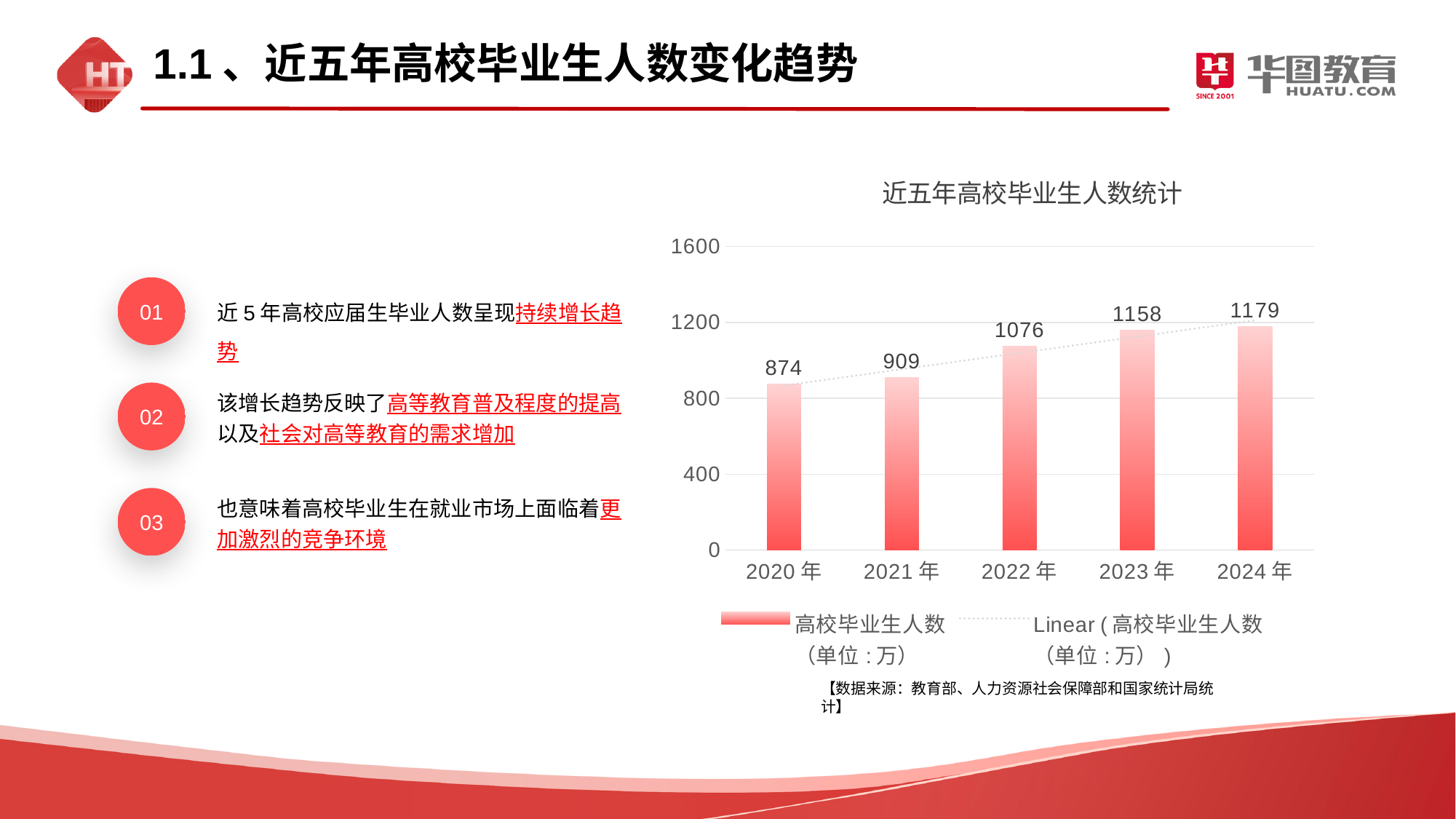

1.1、近五年高校毕业生人数变化趋势

### Chart: 近五年高校毕业生人数统计

| Category | 高校毕业生人数
（单位:万） |
|---|---|
| 2020年 | 874.0 |
| 2021年 | 909.0 |
| 2022年 | 1076.0 |
| 2023年 | 1158.0 |
| 2024年 | 1179.0 |
01
近5年高校应届生毕业人数呈现持续增长趋势
该增长趋势反映了高等教育普及程度的提高以及社会对高等教育的需求增加
02
也意味着高校毕业生在就业市场上面临着更加激烈的竞争环境
03
【数据来源：教育部、‌人力资源社会保障部和国家统计局统计】